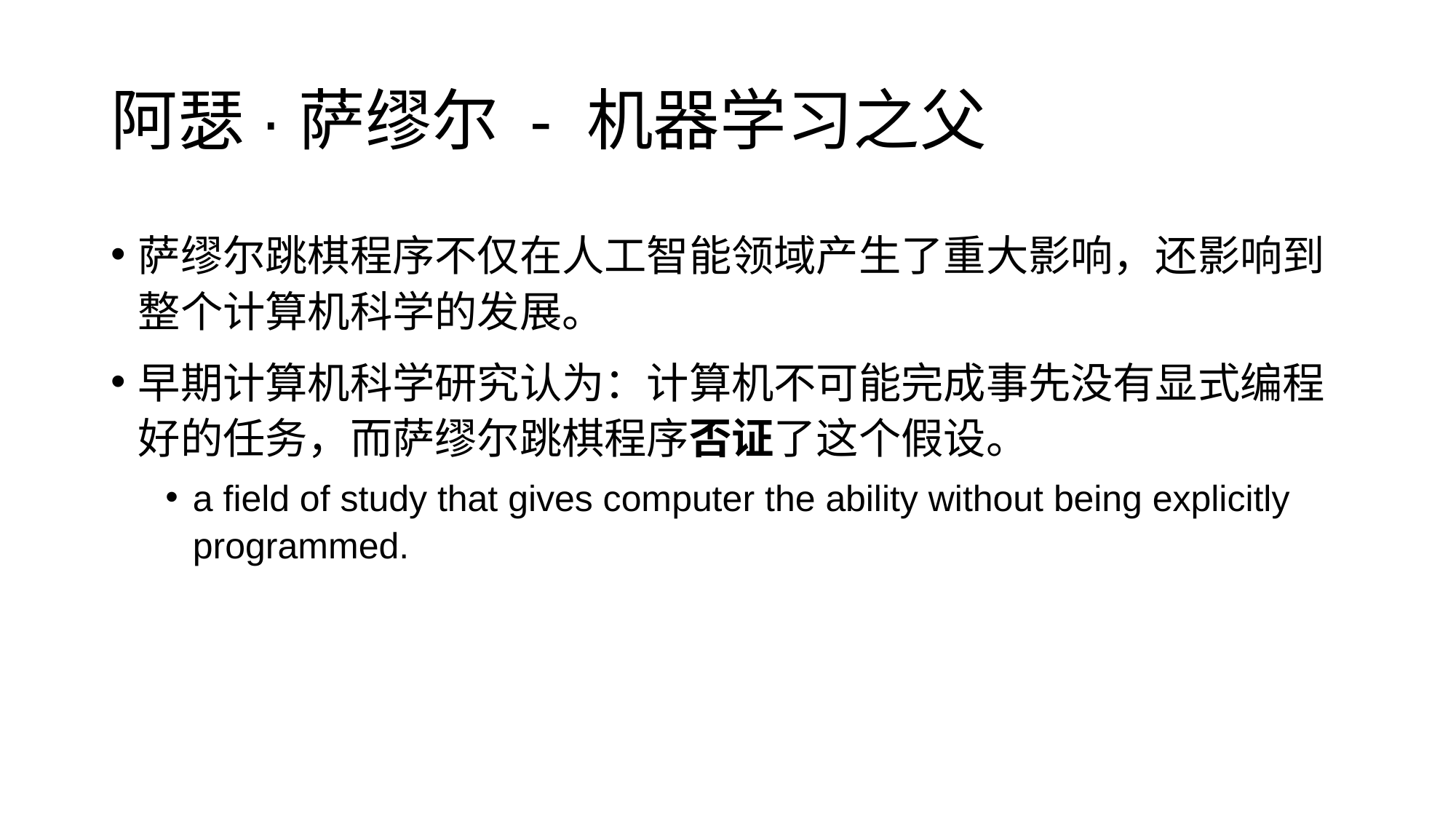

# 阿瑟·萨缪尔 - 机器学习之父
萨缪尔跳棋程序不仅在人工智能领域产生了重大影响，还影响到整个计算机科学的发展。
早期计算机科学研究认为：计算机不可能完成事先没有显式编程好的任务，而萨缪尔跳棋程序否证了这个假设。
a field of study that gives computer the ability without being explicitly programmed.